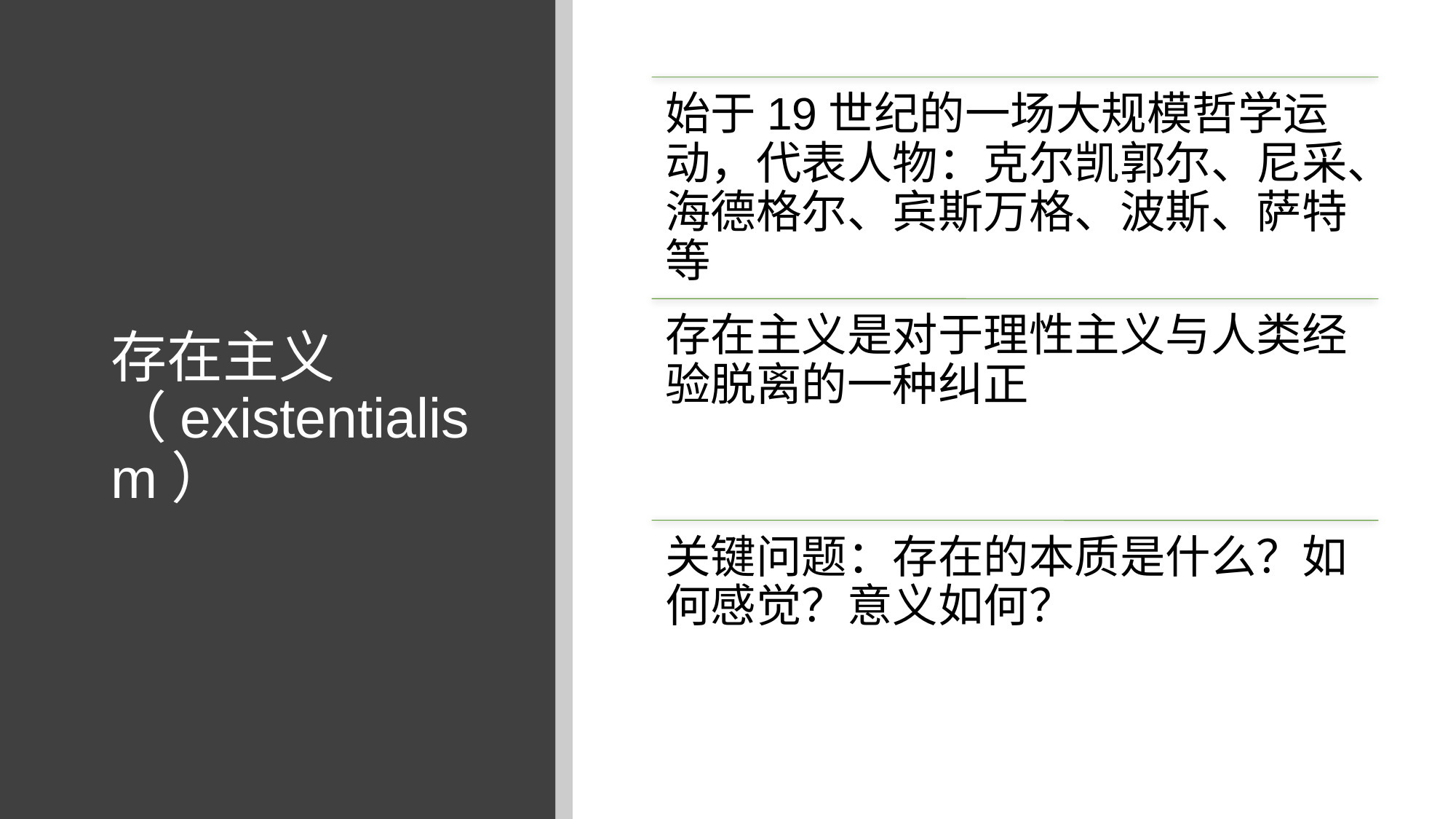

始于19世纪的一场大规模哲学运动，代表人物：克尔凯郭尔、尼采、海德格尔、宾斯万格、波斯、萨特等
存在主义是对于理性主义与人类经验脱离的一种纠正
关键问题：存在的本质是什么？如何感觉？意义如何？
# 存在主义（existentialism）